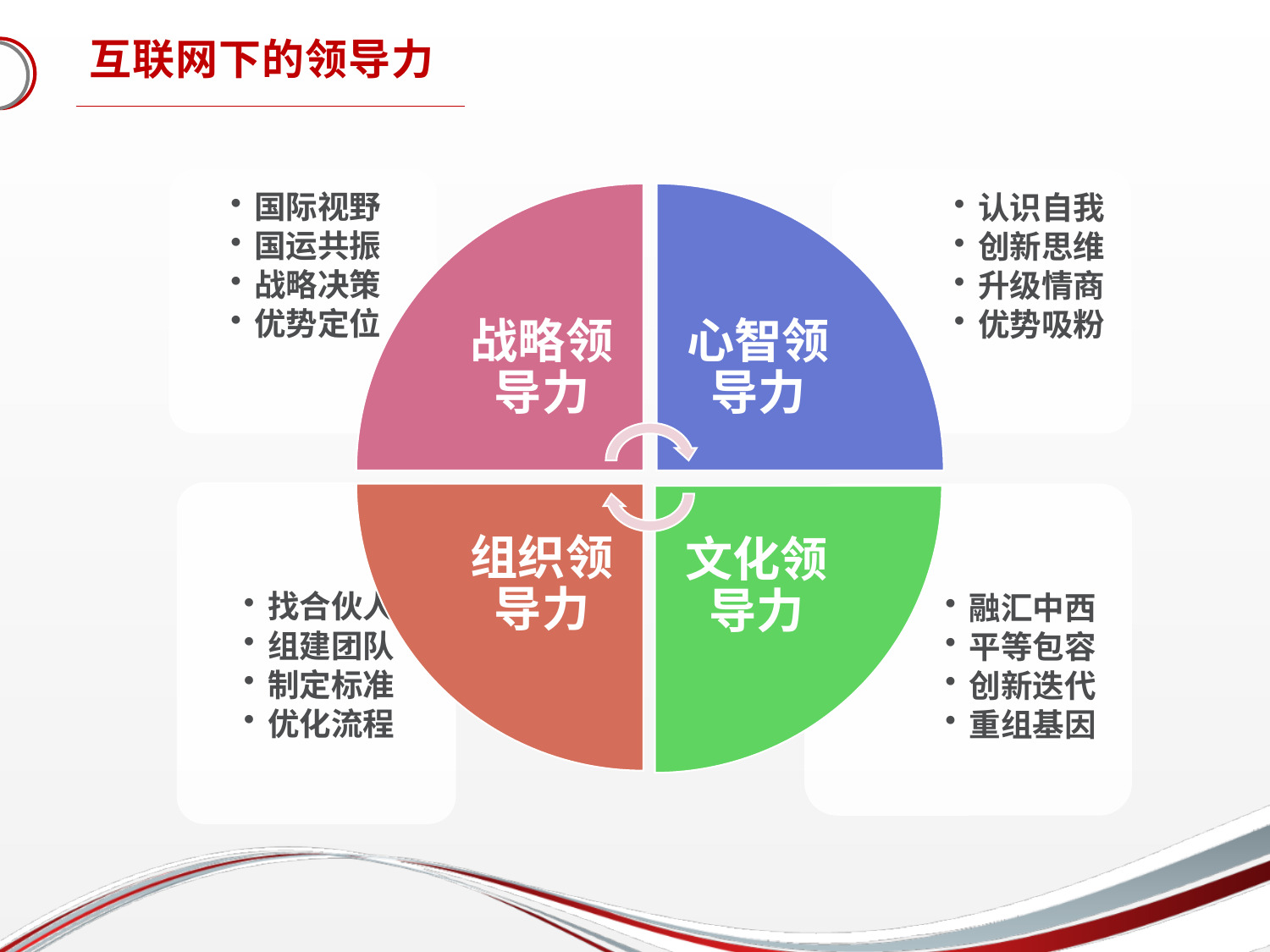

互联网下的领导力
融汇中西
平等包容
创新迭代
重组基因

找合伙人
组建团队
制定标准
优化流程
认识自我
创新思维
升级情商
优势吸粉
国际视野
国运共振
战略决策
优势定位

战略领导力
心智领导力
文化领导力
组织领导力